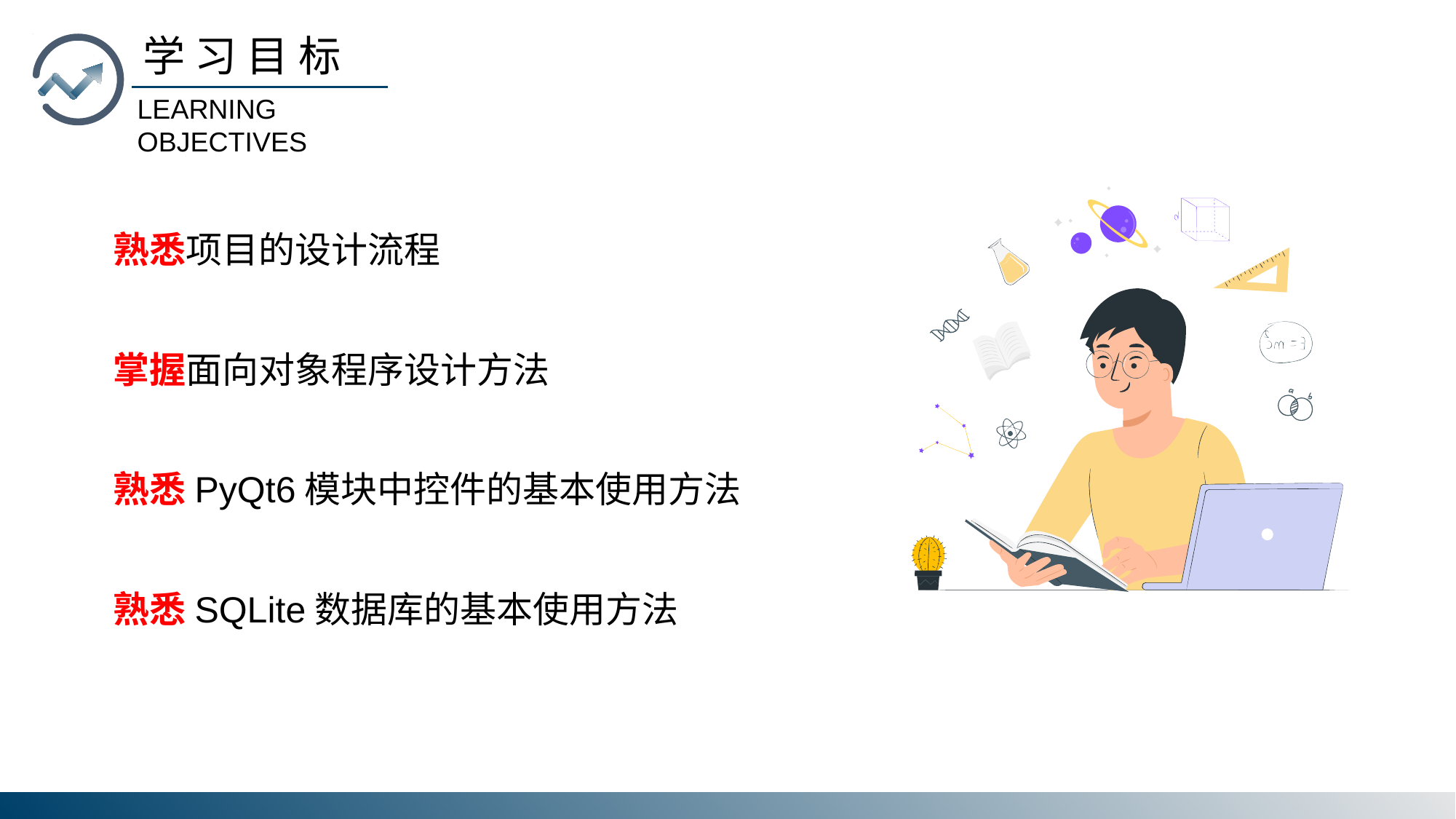

熟悉项目的设计流程
掌握面向对象程序设计方法
熟悉PyQt6模块中控件的基本使用方法
熟悉SQLite数据库的基本使用方法